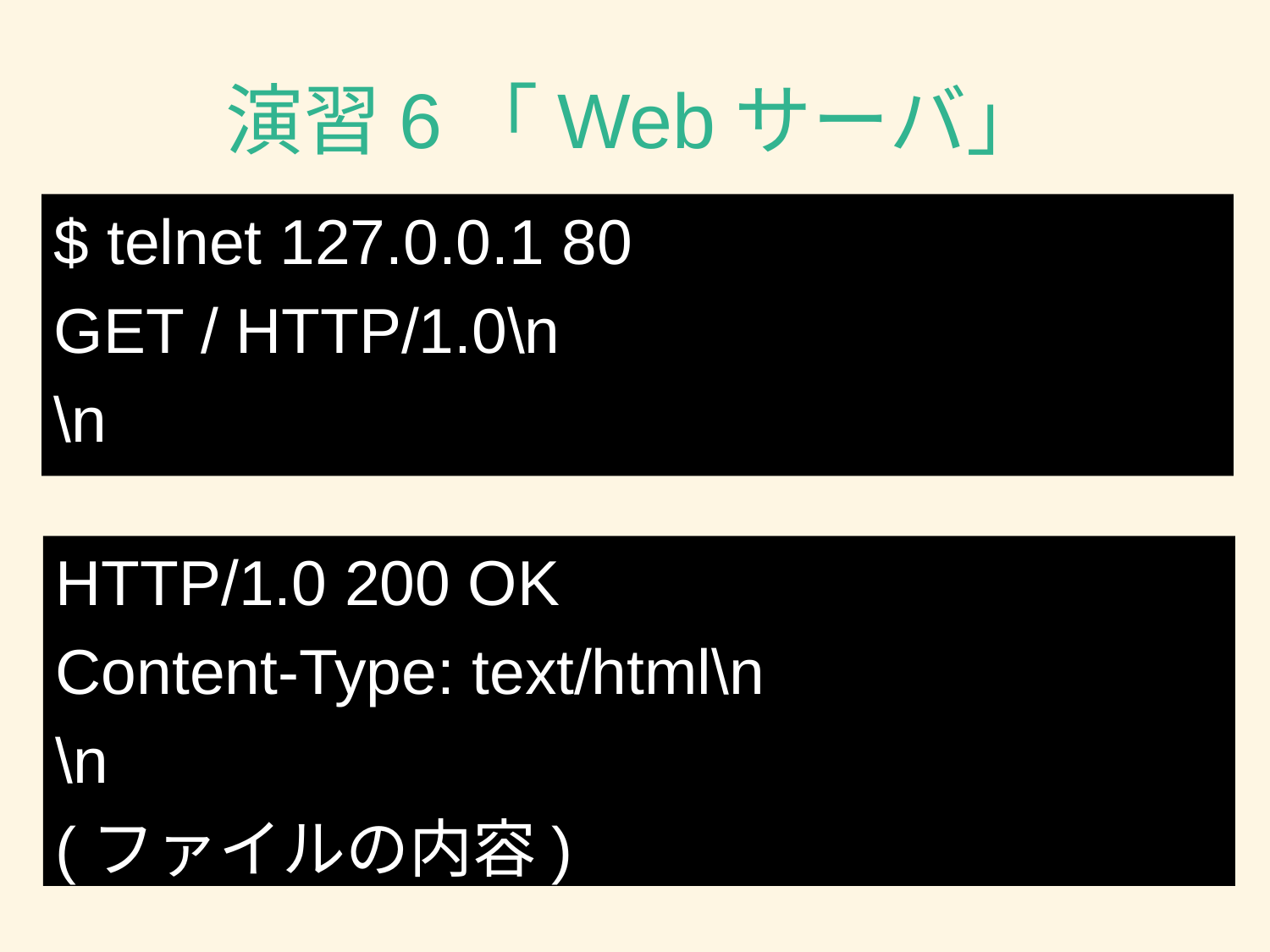

# 演習6「Webサーバ」
$ telnet 127.0.0.1 80
GET / HTTP/1.0\n
\n

HTTP/1.0 200 OK
Content-Type: text/html\n
\n
(ファイルの内容)